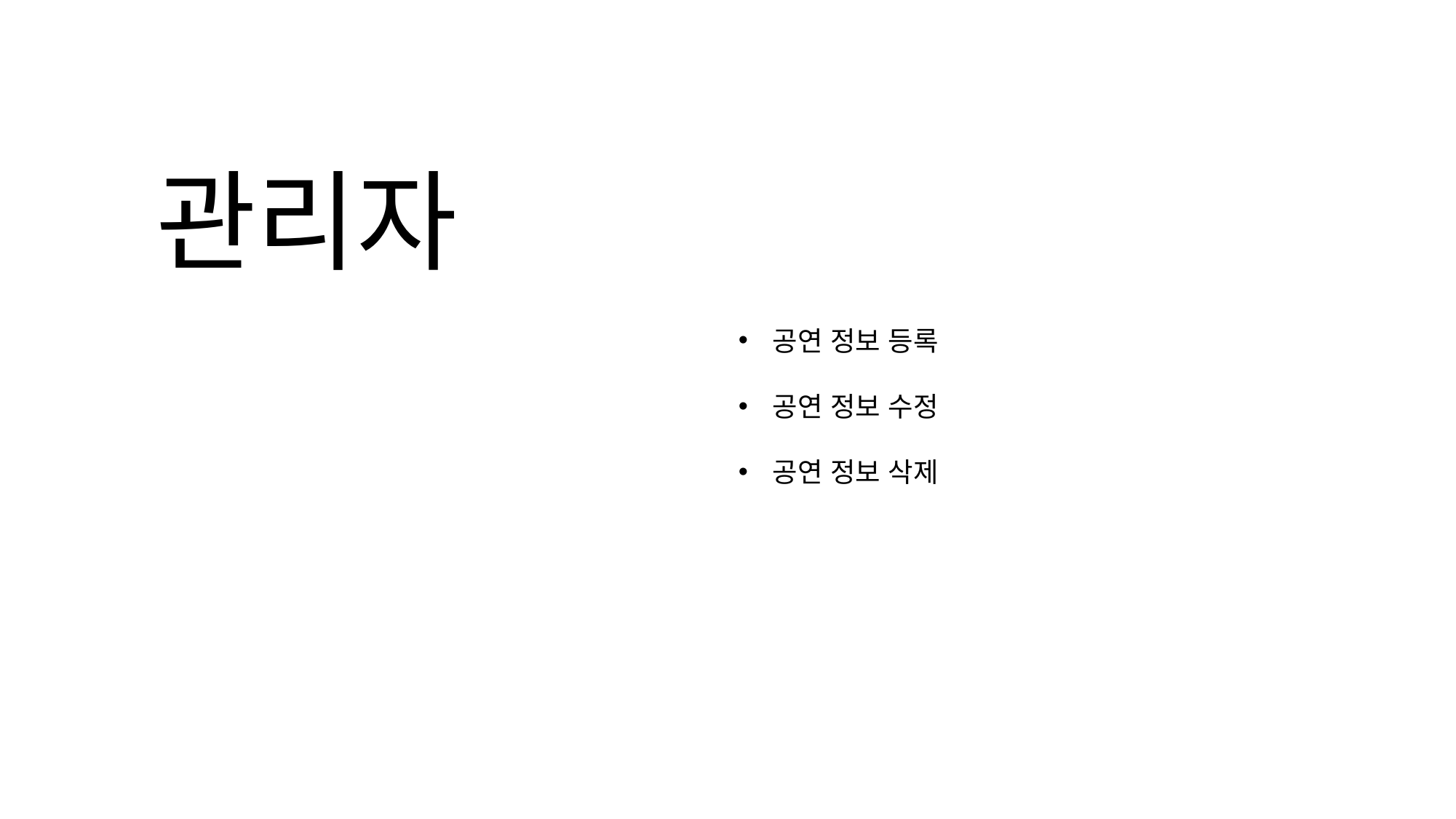

관리자
공연 정보 등록

공연 정보 수정

공연 정보 삭제